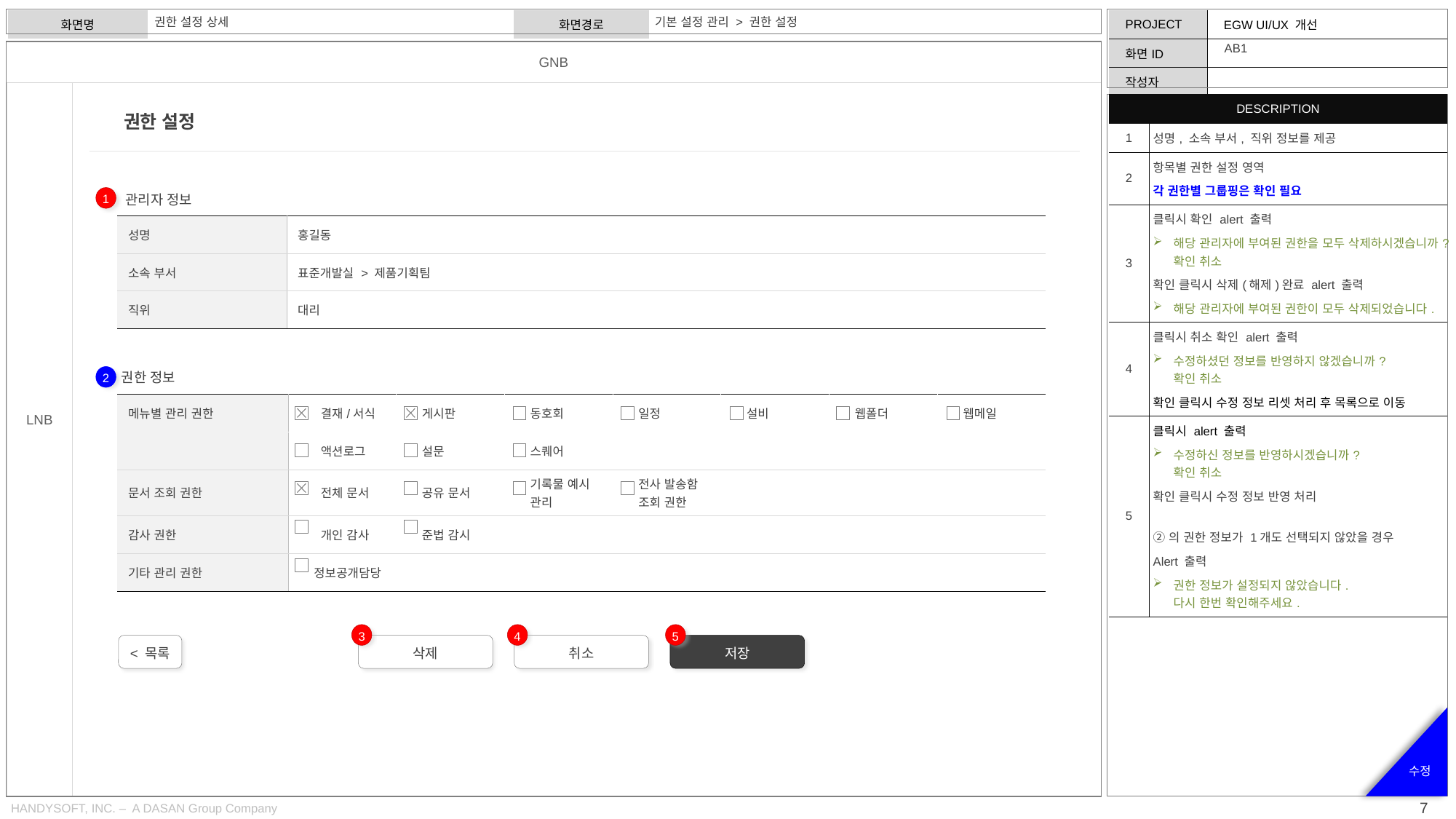

권한 설정 상세
기본 설정 관리 > 권한 설정
AB1
| DESCRIPTION |  |
| --- | --- |
| 1 | 성명, 소속 부서, 직위 정보를 제공 |
| 2 | 항목별 권한 설정 영역 각 권한별 그룹핑은 확인 필요 |
| 3 | 클릭시 확인 alert 출력 해당 관리자에 부여된 권한을 모두 삭제하시겠습니까?확인 취소 확인 클릭시 삭제(해제)완료 alert 출력 해당 관리자에 부여된 권한이 모두 삭제되었습니다. |
| 4 | 클릭시 취소 확인 alert 출력 수정하셨던 정보를 반영하지 않겠습니까? 확인 취소 확인 클릭시 수정 정보 리셋 처리 후 목록으로 이동 |
| 5 | 클릭시 alert 출력 수정하신 정보를 반영하시겠습니까? 확인 취소 확인 클릭시 수정 정보 반영 처리 ②의 권한 정보가 1개도 선택되지 않았을 경우 Alert 출력 권한 정보가 설정되지 않았습니다. 다시 한번 확인해주세요. |
권한 설정
관리자 정보
1
| 성명 | 홍길동 |
| --- | --- |
| 소속 부서 | 표준개발실 > 제품기획팀 |
| 직위 | 대리 |
권한 정보
2
| 메뉴별 관리 권한 | 결재/서식 | 게시판 | 동호회 | 일정 | 설비 | 웹폴더 | 웹메일 |
| --- | --- | --- | --- | --- | --- | --- | --- |
|  | 액션로그 | 설문 | 스퀘어 |  |  |  |  |
| 문서 조회 권한 | 전체 문서 | 공유 문서 | 기록물 예시 관리 | 전사 발송함 조회 권한 |  |  |  |
| 감사 권한 | 개인 감사 | 준법 감시 |  |  |  |  |  |
| 기타 관리 권한 | 정보공개담당 |  |  |  |  |  |  |

3
4
5
< 목록
삭제
취소
저장
수정